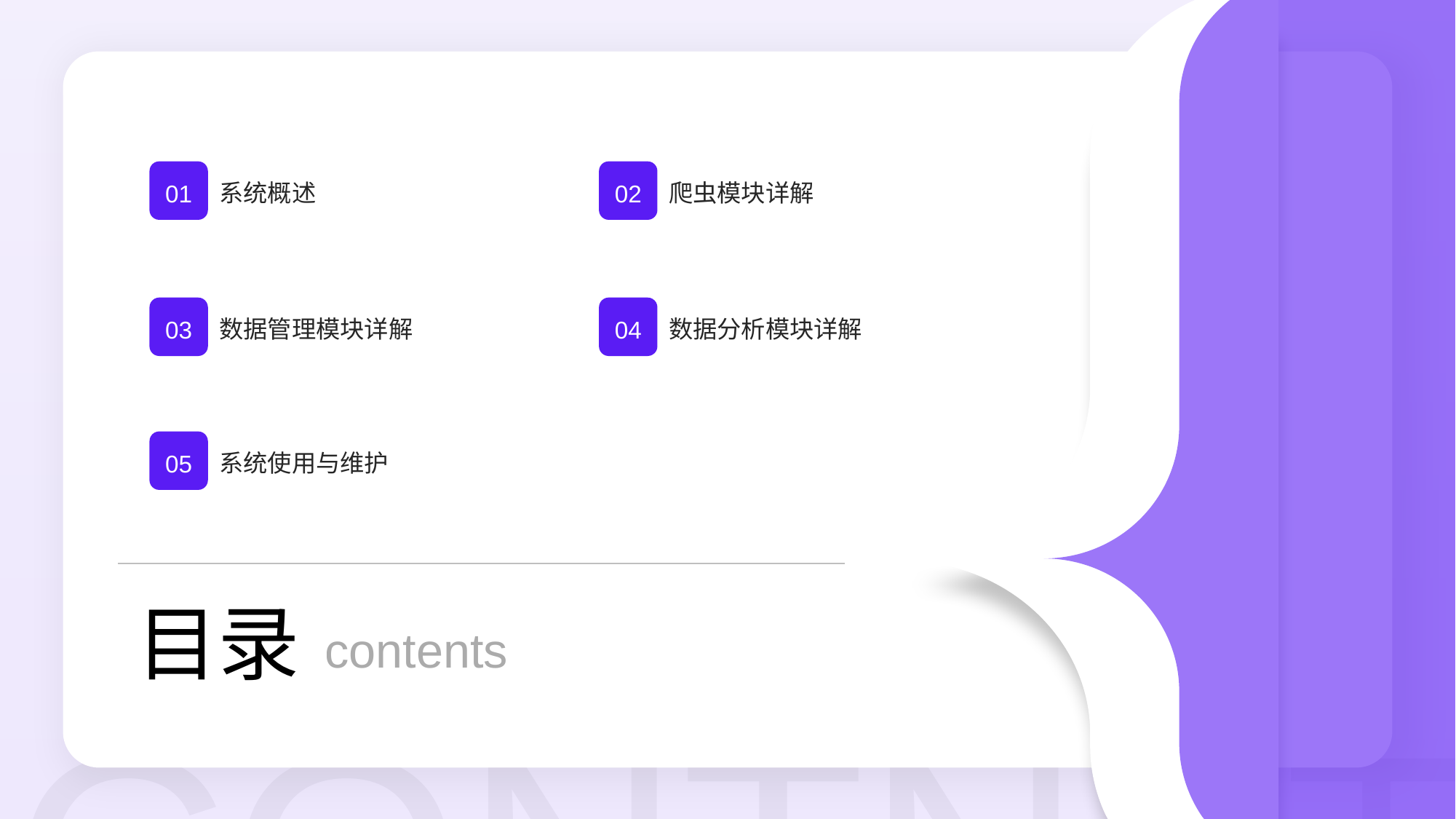

01
02
系统概述
爬虫模块详解

03
04
数据管理模块详解
数据分析模块详解

05
系统使用与维护
目录
contents
CONTNETS